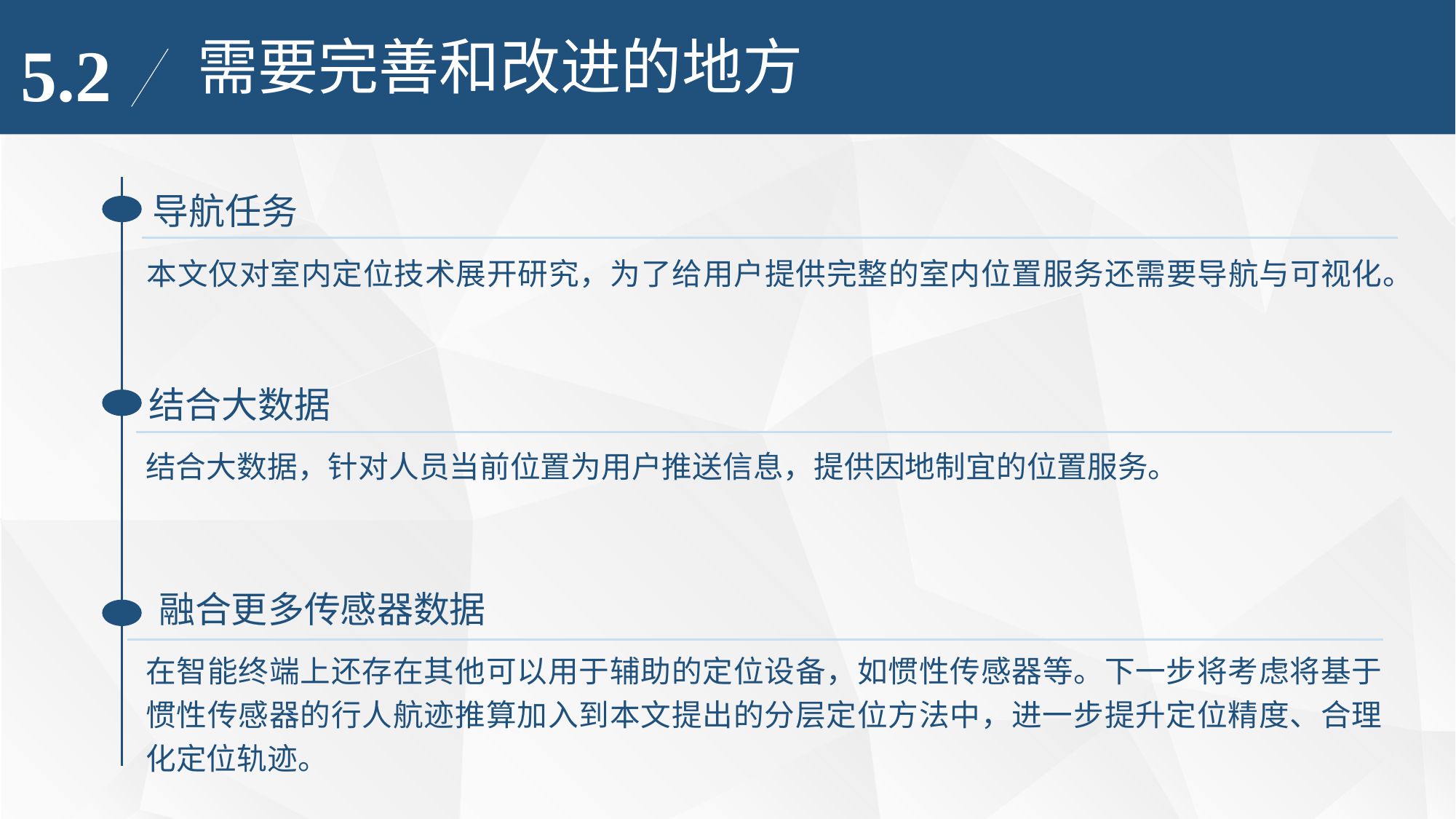

需要完善和改进的地方

5.2

导航任务
本文仅对室内定位技术展开研究，为了给用户提供完整的室内位置服务还需要导航与可视化。

结合大数据
结合大数据，针对人员当前位置为用户推送信息，提供因地制宜的位置服务。
融合更多传感器数据
在智能终端上还存在其他可以用于辅助的定位设备，如惯性传感器等。下一步将考虑将基于惯性传感器的行人航迹推算加入到本文提出的分层定位方法中，进一步提升定位精度、合理化定位轨迹。

（c）方差为30                          （d）方差为40